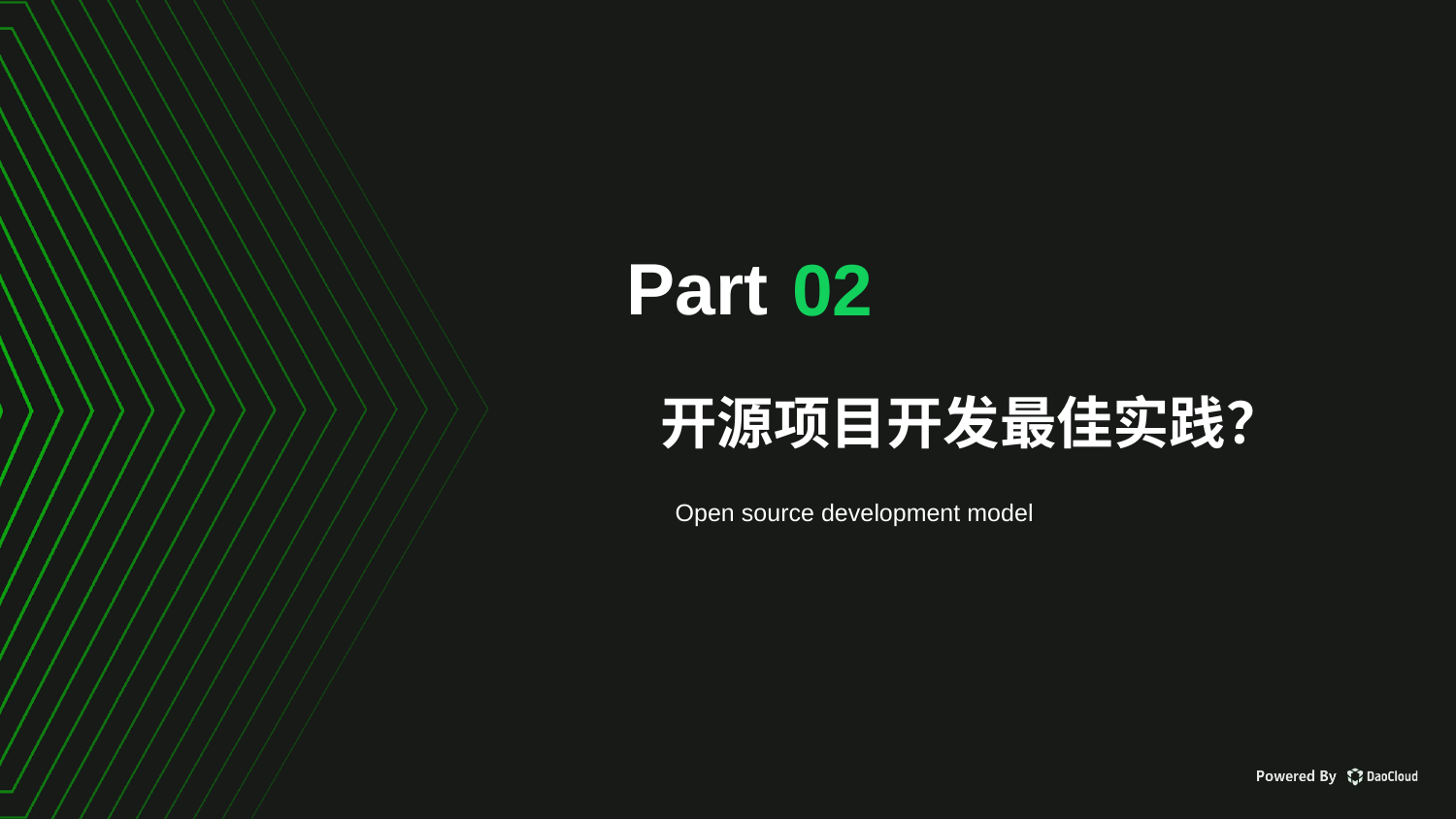

Part
02
# 开源项目开发最佳实践？
Open source development model